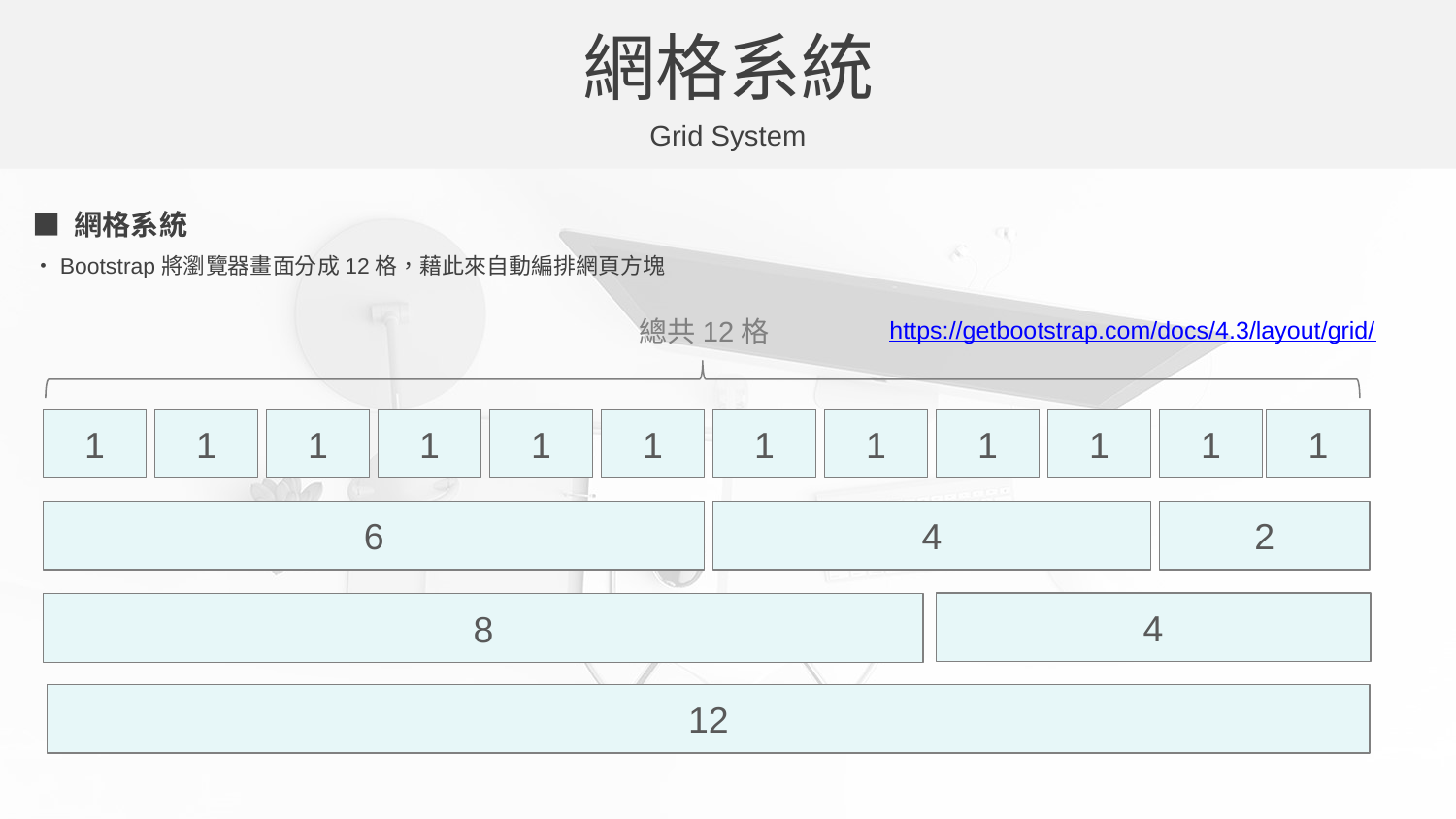

網格系統
Grid System
■ 網格系統
・Bootstrap將瀏覽器畫面分成12格，藉此來自動編排網頁方塊
總共12格
https://getbootstrap.com/docs/4.3/layout/grid/
1
1
1
1
1
1
1
1
1
1
1
1
6
4
2
4
8
12